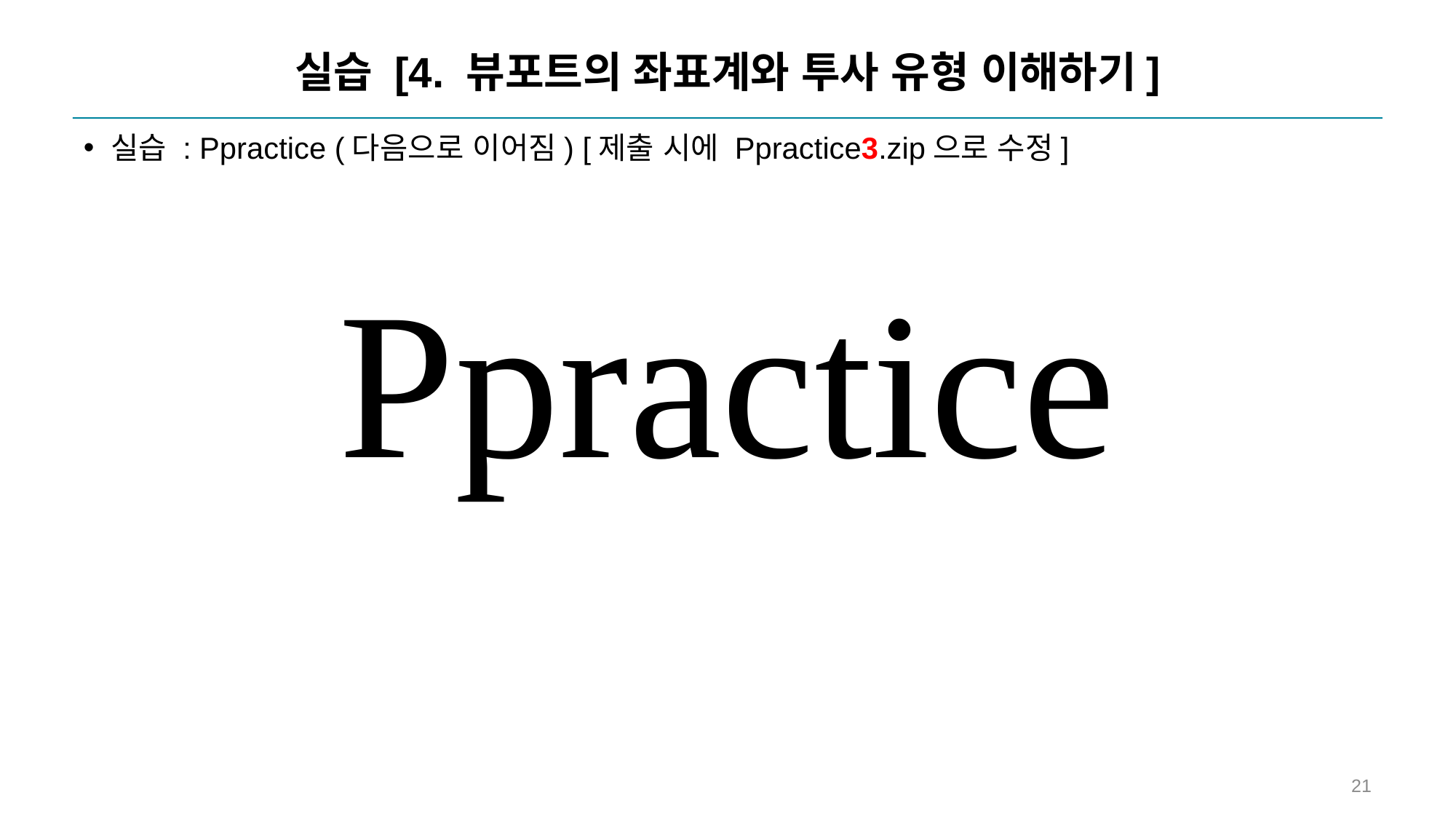

# 실습 [4. 뷰포트의 좌표계와 투사 유형 이해하기]
실습 : Ppractice (다음으로 이어짐) [제출 시에 Ppractice3.zip으로 수정]

Ppractice

21